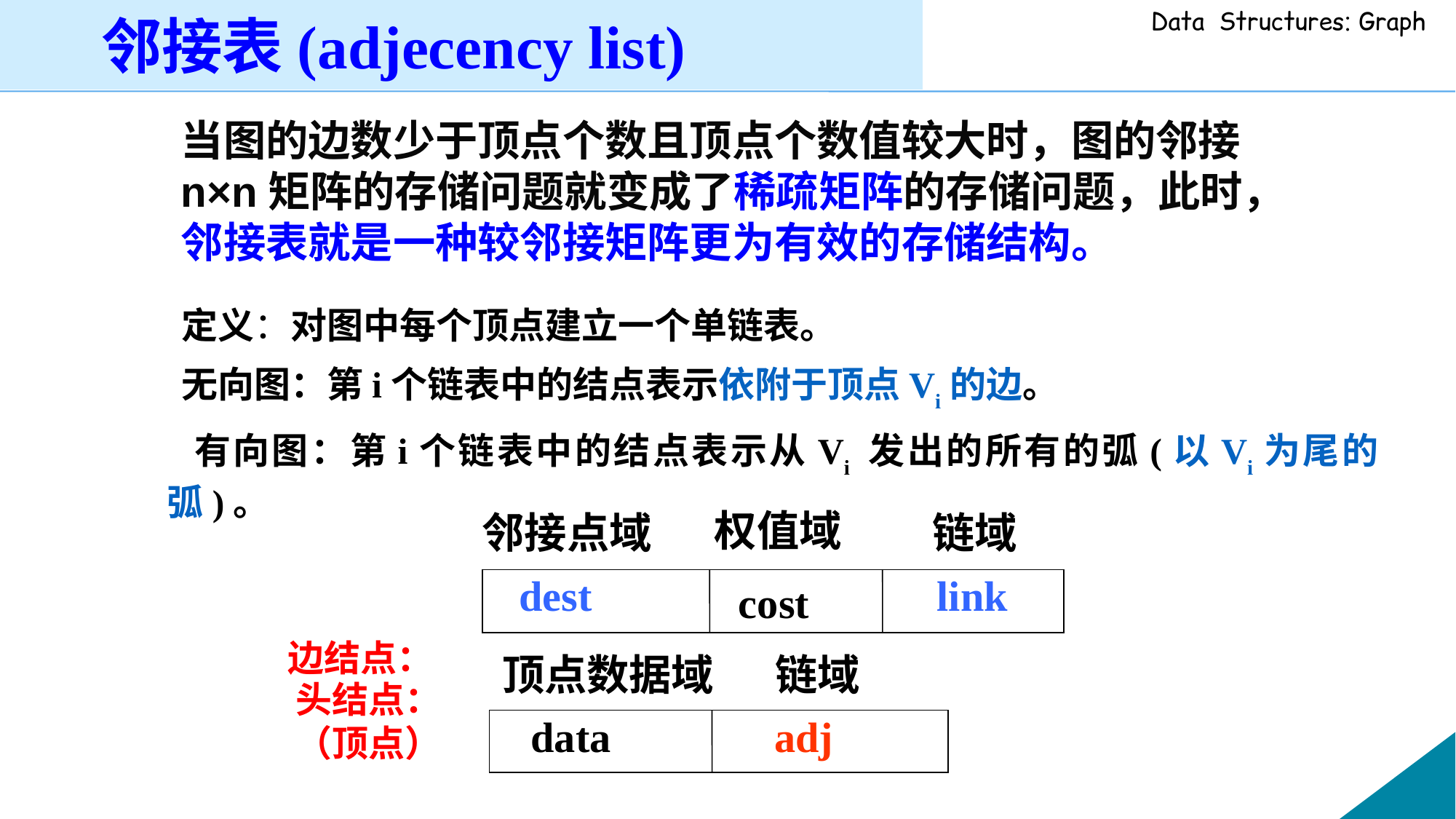

邻接表(adjecency list)
当图的边数少于顶点个数且顶点个数值较大时，图的邻接n×n矩阵的存储问题就变成了稀疏矩阵的存储问题，此时，邻接表就是一种较邻接矩阵更为有效的存储结构。
    定义：对图中每个顶点建立一个单链表。
    无向图：第i个链表中的结点表示依附于顶点Vi的边。
    有向图：第i个链表中的结点表示从Vi 发出的所有的弧(以Vi为尾的弧)。

                 边结点：
权值域
邻接点域
链域
dest
link

cost
顶点数据域
链域

data

 adj
头结点：
（顶点）